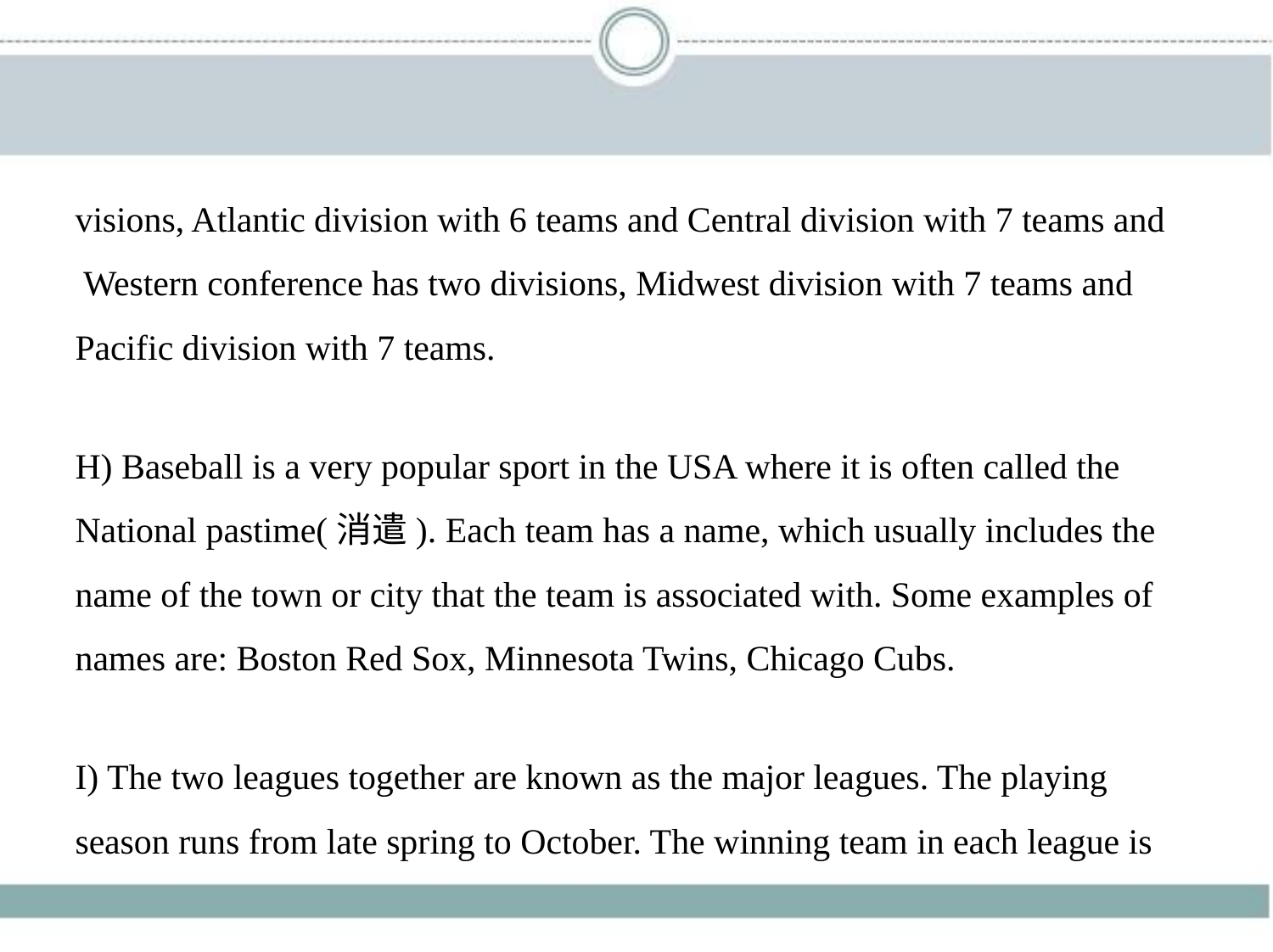

visions, Atlantic division with 6 teams and Central division with 7 teams and
 Western conference has two divisions, Midwest division with 7 teams and
Pacific division with 7 teams.
H) Baseball is a very popular sport in the USA where it is often called the
National pastime(消遣). Each team has a name, which usually includes the
name of the town or city that the team is associated with. Some examples of
names are: Boston Red Sox, Minnesota Twins, Chicago Cubs.
I) The two leagues together are known as the major leagues. The playing
season runs from late spring to October. The winning team in each league is